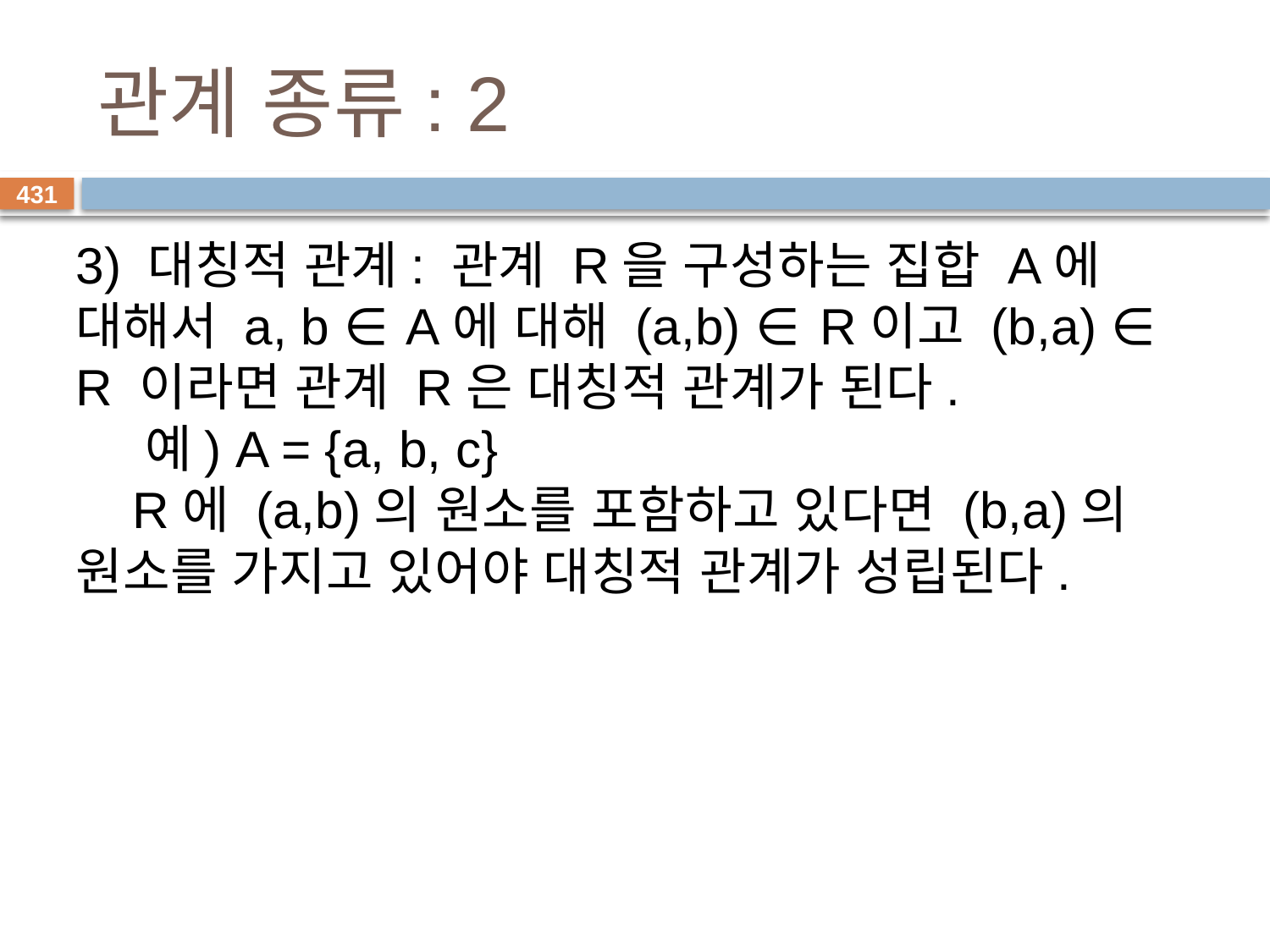

# 관계 종류: 2
431
3) 대칭적 관계: 관계 R을 구성하는 집합 A에 대해서 a, b ∈ A에 대해 (a,b) ∈ R이고 (b,a) ∈ R 이라면 관계 R은 대칭적 관계가 된다.
    예) A = {a, b, c}
    R에 (a,b)의 원소를 포함하고 있다면 (b,a)의 원소를 가지고 있어야 대칭적 관계가 성립된다.